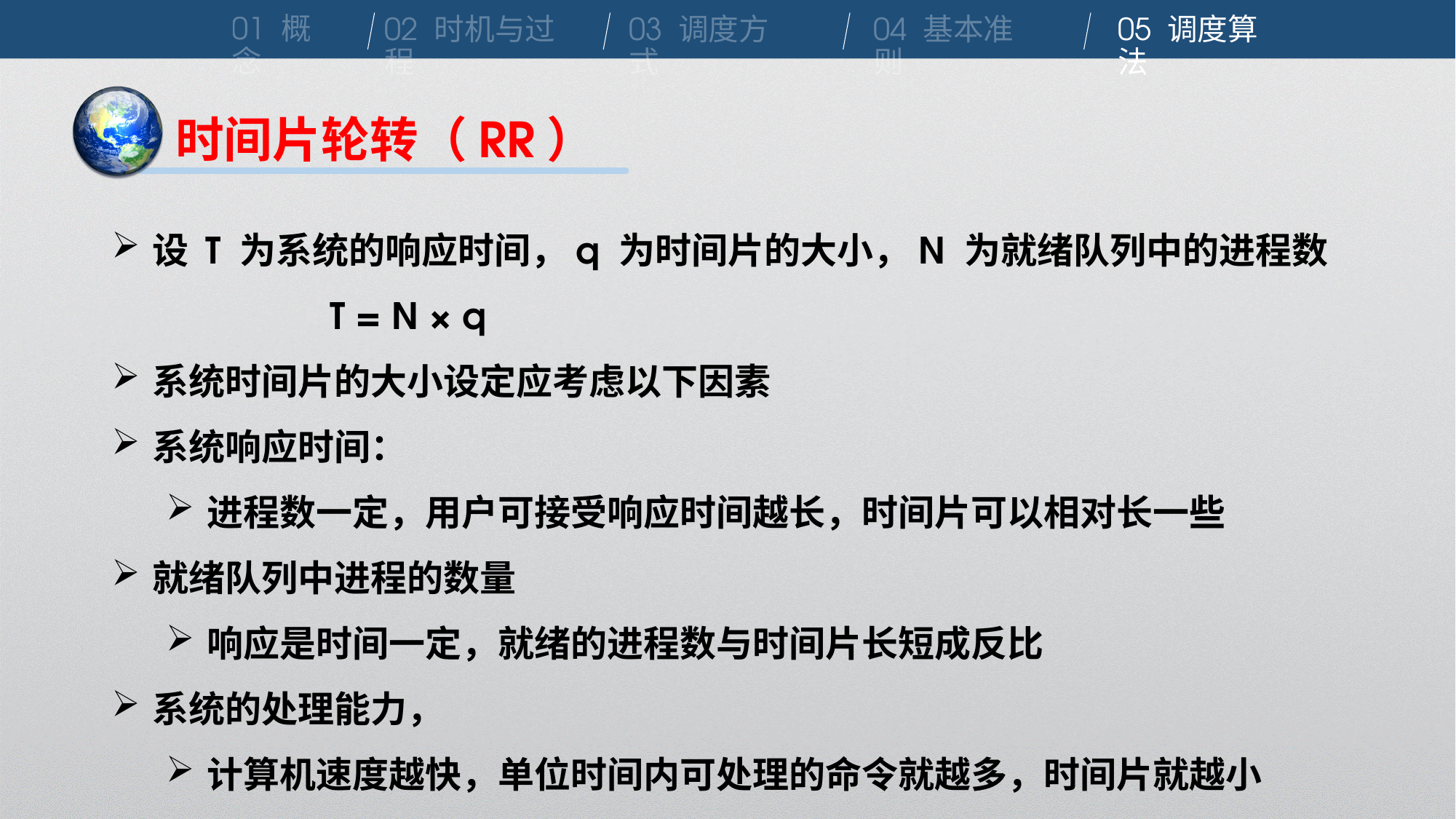

01 概念
02 时机与过程
03 调度方式
04 基本准则
05 调度算法
时间片轮转（RR）
设 T 为系统的响应时间，q 为时间片的大小，N 为就绪队列中的进程数
		T = N × q
系统时间片的大小设定应考虑以下因素
系统响应时间：
进程数一定，用户可接受响应时间越长，时间片可以相对长一些
就绪队列中进程的数量
响应是时间一定，就绪的进程数与时间片长短成反比
系统的处理能力，
计算机速度越快，单位时间内可处理的命令就越多，时间片就越小